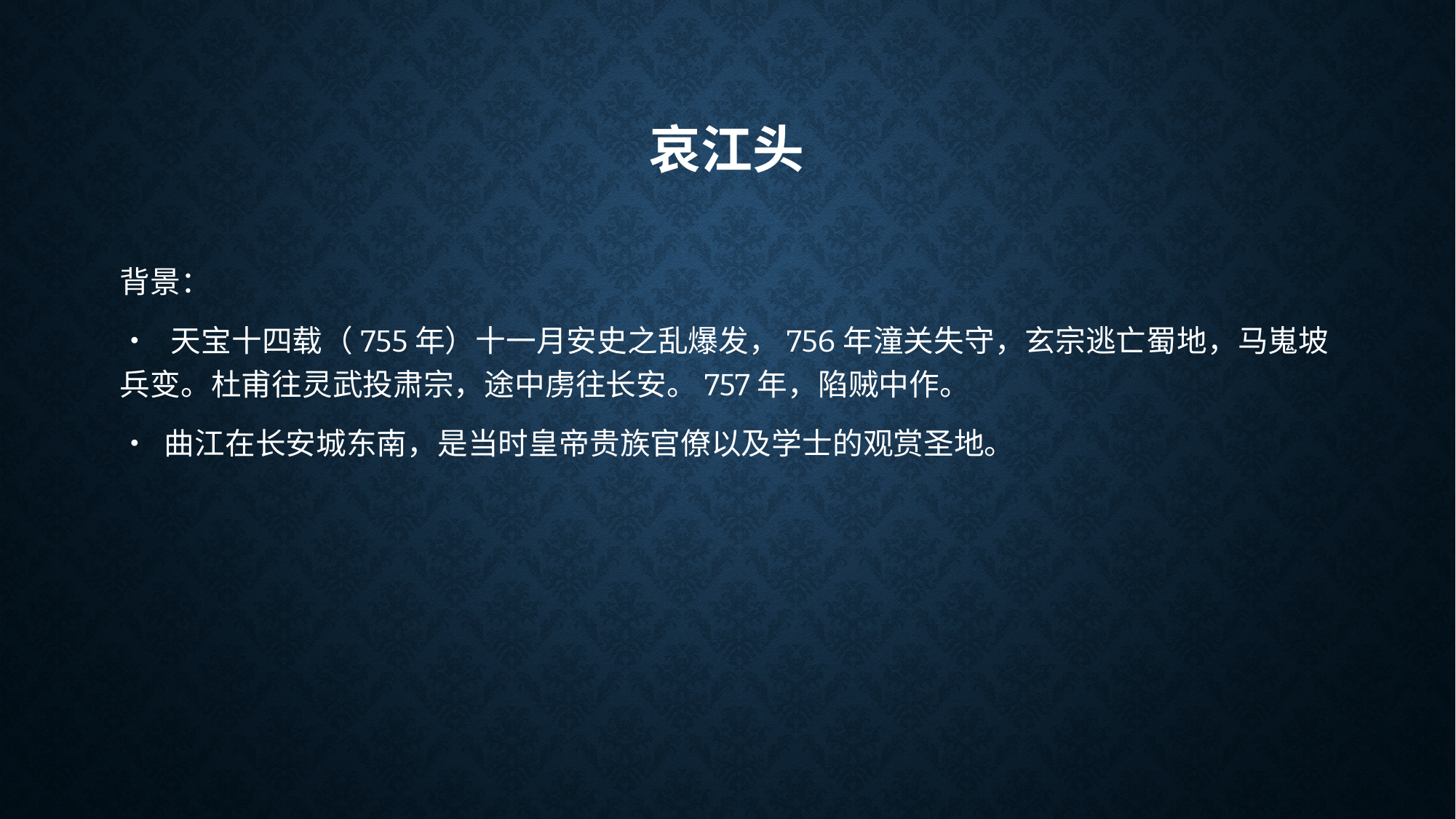

# 哀江头
背景：
•  天宝十四载（755年）十一月安史之乱爆发，756年潼关失守，玄宗逃亡蜀地，马嵬坡兵变。杜甫往灵武投肃宗，途中虏往长安。757年，陷贼中作。
• 曲江在长安城东南，是当时皇帝贵族官僚以及学士的观赏圣地。